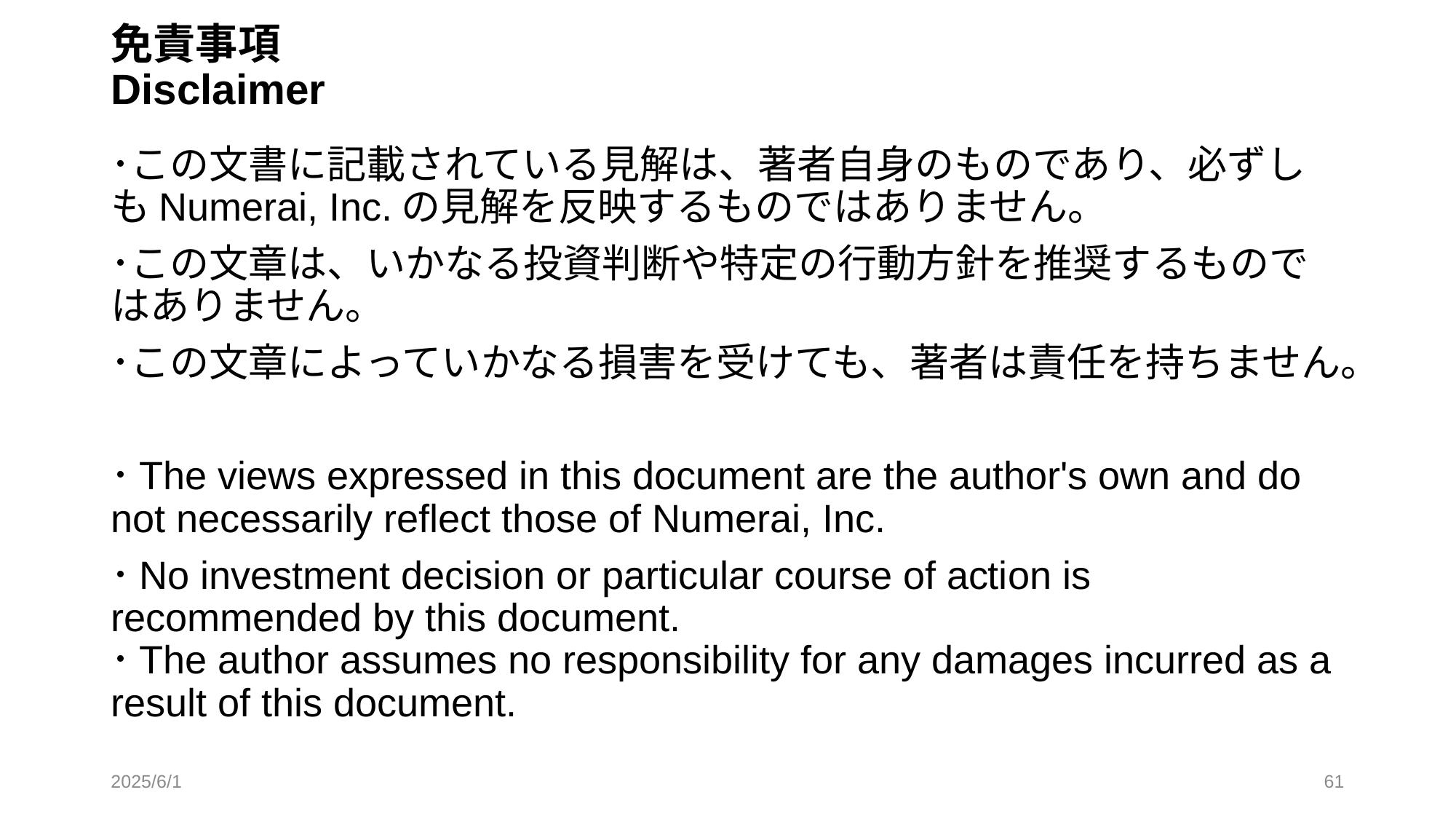

# 免責事項 Disclaimer
･この文書に記載されている見解は、著者自身のものであり、必ずしもNumerai, Inc.の見解を反映するものではありません。
･この文章は、いかなる投資判断や特定の行動方針を推奨するものではありません。
･この文章によっていかなる損害を受けても、著者は責任を持ちません。

･The views expressed in this document are the author's own and do not necessarily reflect those of Numerai, Inc.
･No investment decision or particular course of action is recommended by this document.
･The author assumes no responsibility for any damages incurred as a result of this document.

2025/6/1
61